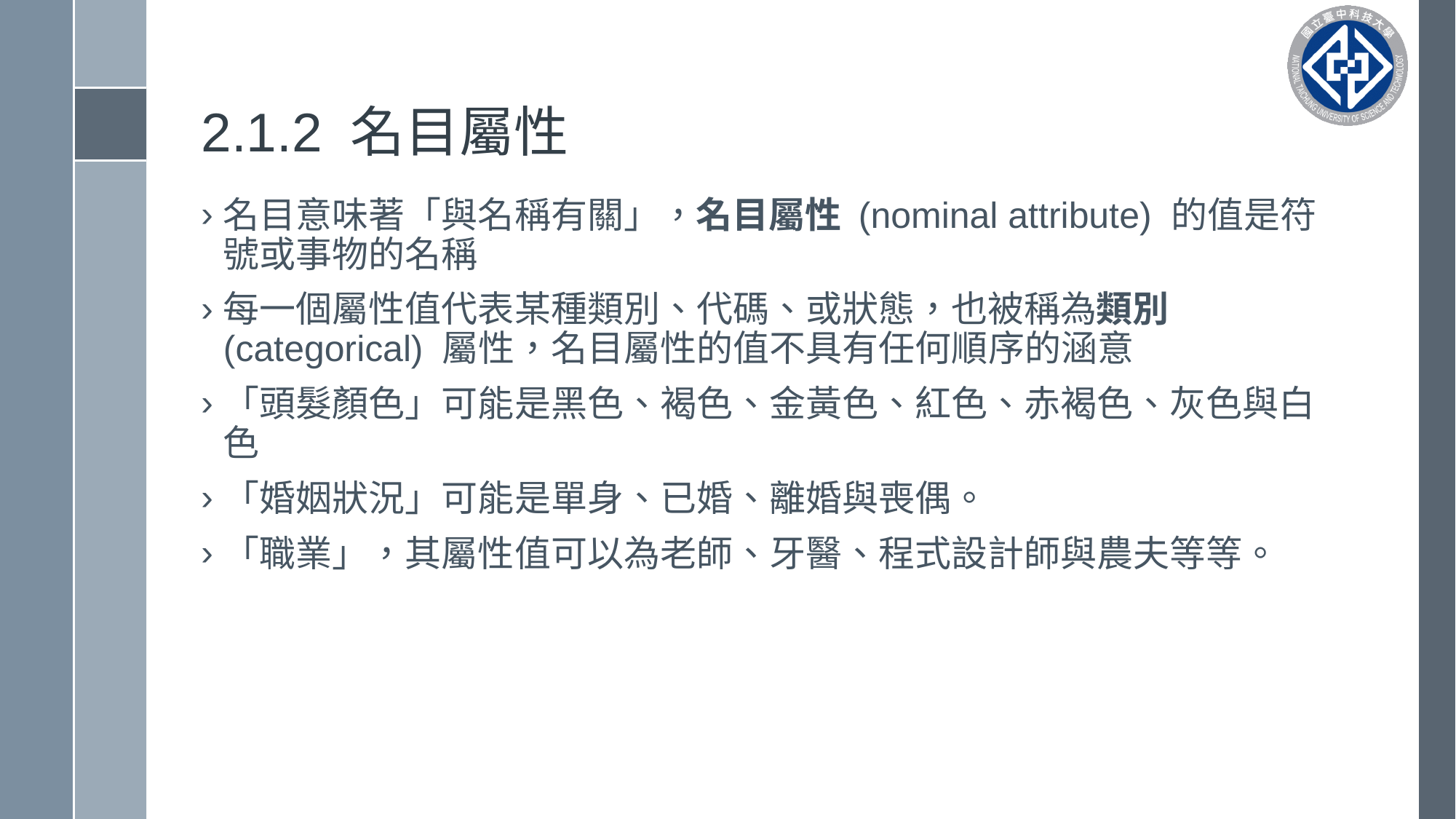

# 2.1.2 名目屬性
名目意味著「與名稱有關」，名目屬性 (nominal attribute) 的值是符號或事物的名稱
每一個屬性值代表某種類別、代碼、或狀態，也被稱為類別 (categorical) 屬性，名目屬性的值不具有任何順序的涵意
「頭髮顏色」可能是黑色、褐色、金黃色、紅色、赤褐色、灰色與白色
「婚姻狀況」可能是單身、已婚、離婚與喪偶。
「職業」，其屬性值可以為老師、牙醫、程式設計師與農夫等等。